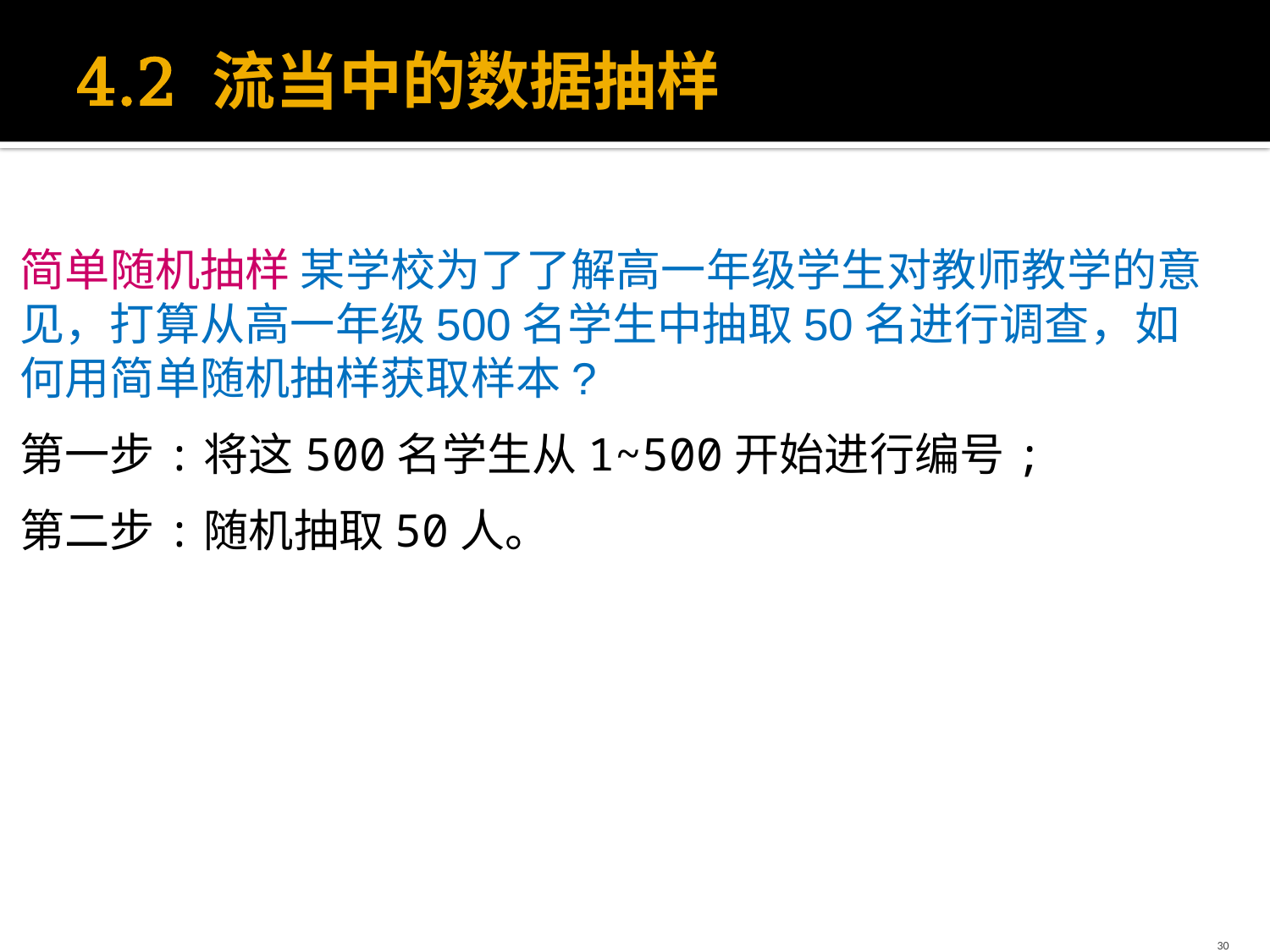

# 4.2 流当中的数据抽样
简单随机抽样 某学校为了了解高一年级学生对教师教学的意见，打算从高一年级500名学生中抽取50名进行调查，如何用简单随机抽样获取样本?
第一步:将这500名学生从1~500开始进行编号;
第二步:随机抽取50人。
30